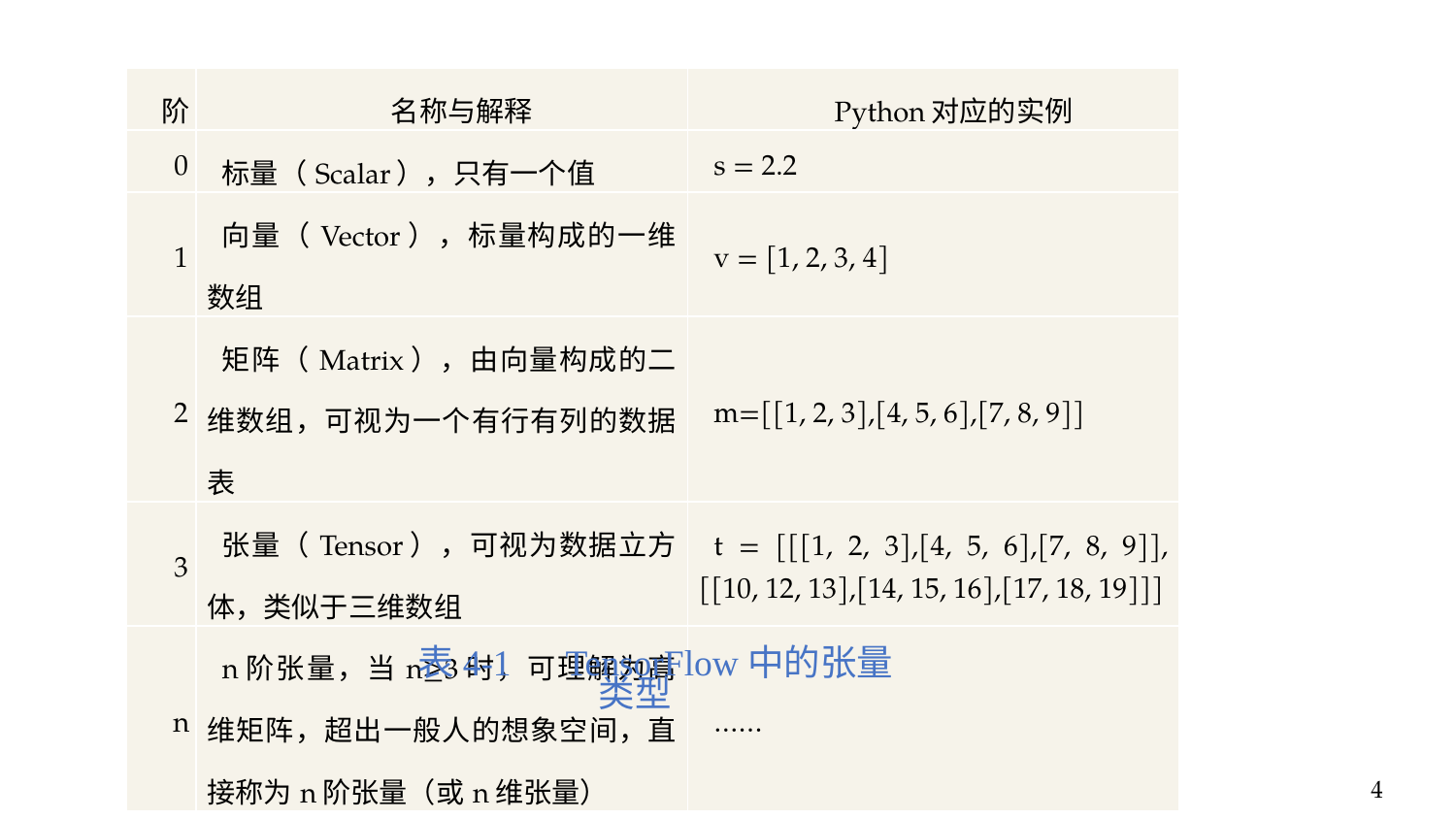

| 阶 | 名称与解释 | Python对应的实例 |
| --- | --- | --- |
| 0 | 标量（Scalar），只有一个值 | s = 2.2 |
| 1 | 向量（Vector），标量构成的一维数组 | v = [1, 2, 3, 4] |
| 2 | 矩阵（Matrix），由向量构成的二维数组，可视为一个有行有列的数据表 | m=[[1, 2, 3],[4, 5, 6],[7, 8, 9]] |
| 3 | 张量（Tensor），可视为数据立方体，类似于三维数组 | t = [[[1, 2, 3],[4, 5, 6],[7, 8, 9]], [[10, 12, 13],[14, 15, 16],[17, 18, 19]]] |
| n | n阶张量，当n≥3时，可理解为高维矩阵，超出一般人的想象空间，直接称为n阶张量（或n维张量） | …… |

表4-1　TensorFlow中的张量类型
4